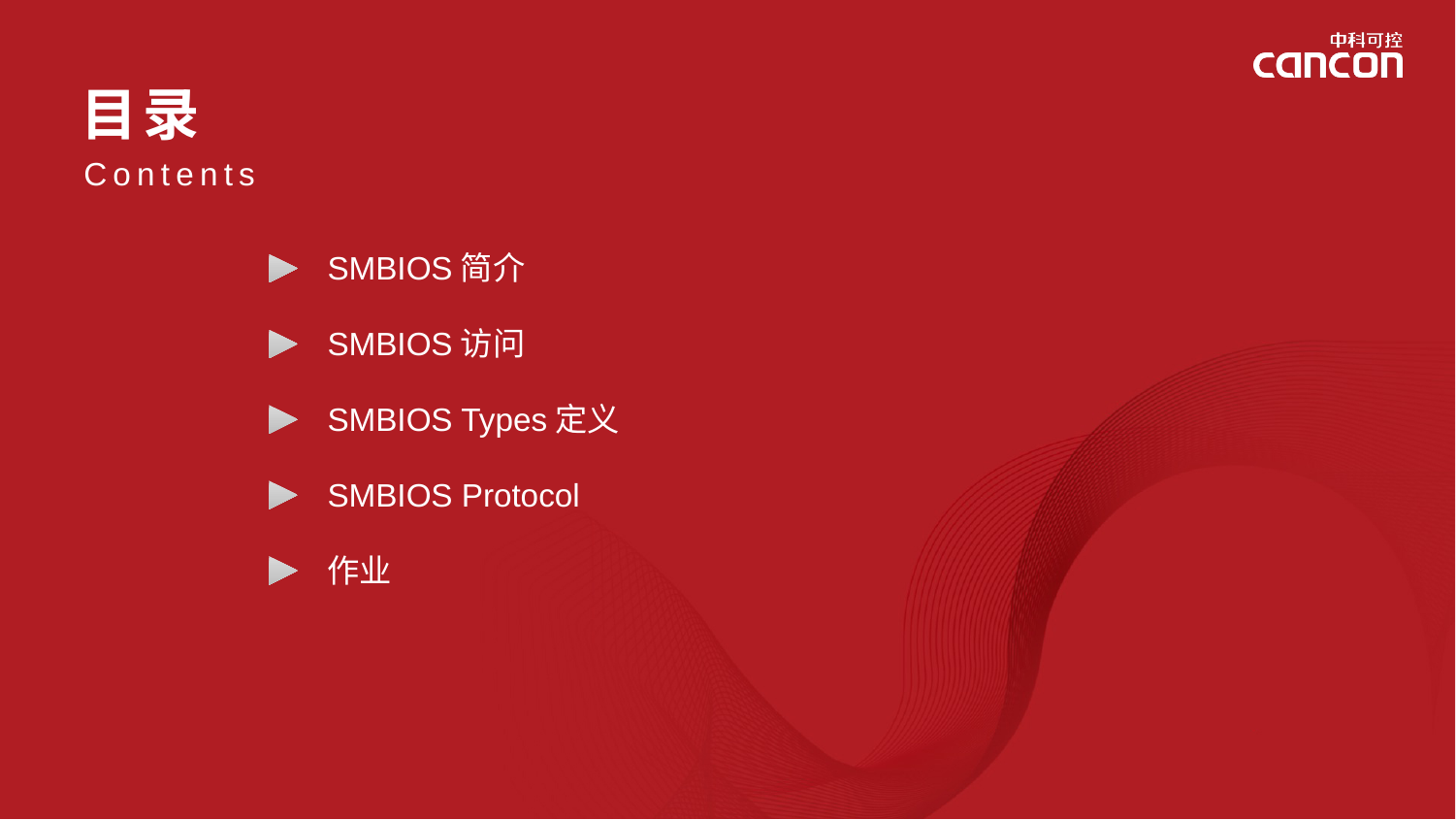

SMBIOS简介

SMBIOS访问

SMBIOS Types定义

SMBIOS Protocol

作业